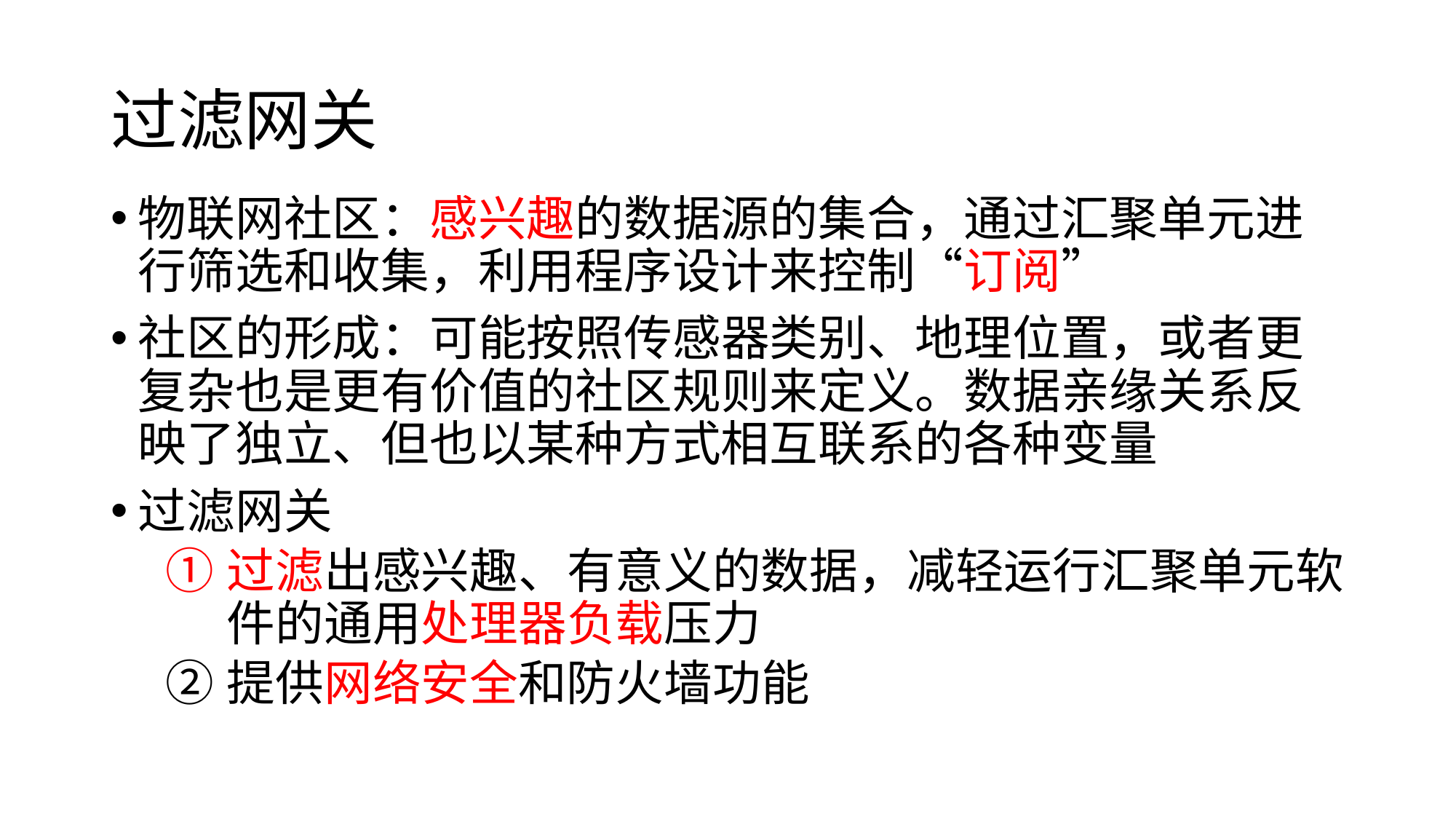

# 过滤网关
物联网社区：感兴趣的数据源的集合，通过汇聚单元进行筛选和收集，利用程序设计来控制“订阅”
社区的形成：可能按照传感器类别、地理位置，或者更复杂也是更有价值的社区规则来定义。数据亲缘关系反映了独立、但也以某种方式相互联系的各种变量
过滤网关
过滤出感兴趣、有意义的数据，减轻运行汇聚单元软件的通用处理器负载压力
提供网络安全和防火墙功能